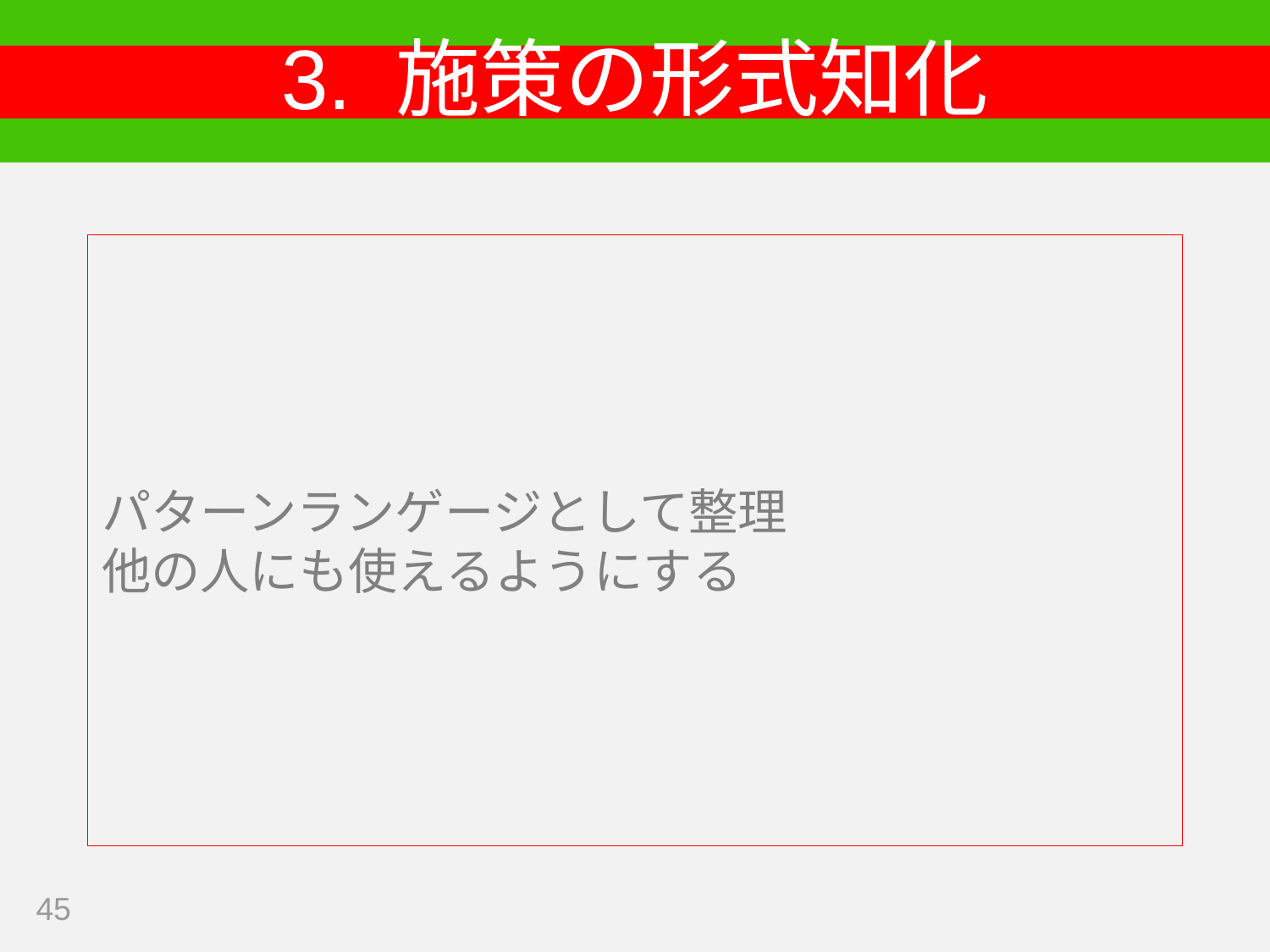

# 3. 施策の形式知化
パターンランゲージとして整理
他の人にも使えるようにする
45